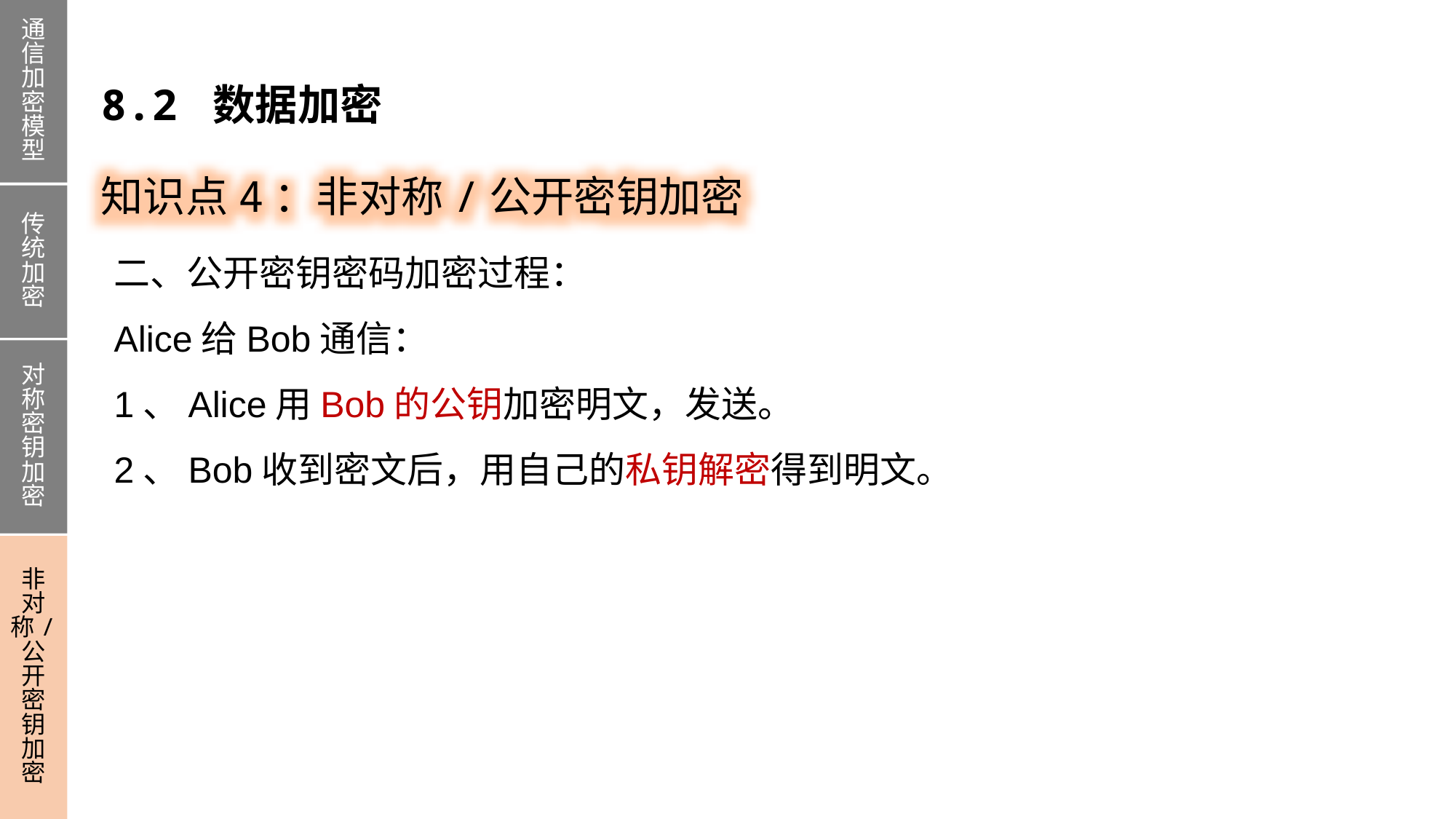

通信加密模型
传统加密
对称密钥加密
非对称/公开密钥加密
8.2 数据加密
知识点4：非对称/公开密钥加密
二、公开密钥密码加密过程：
Alice给Bob通信：
1、Alice用Bob的公钥加密明文，发送。
2、Bob收到密文后，用自己的私钥解密得到明文。